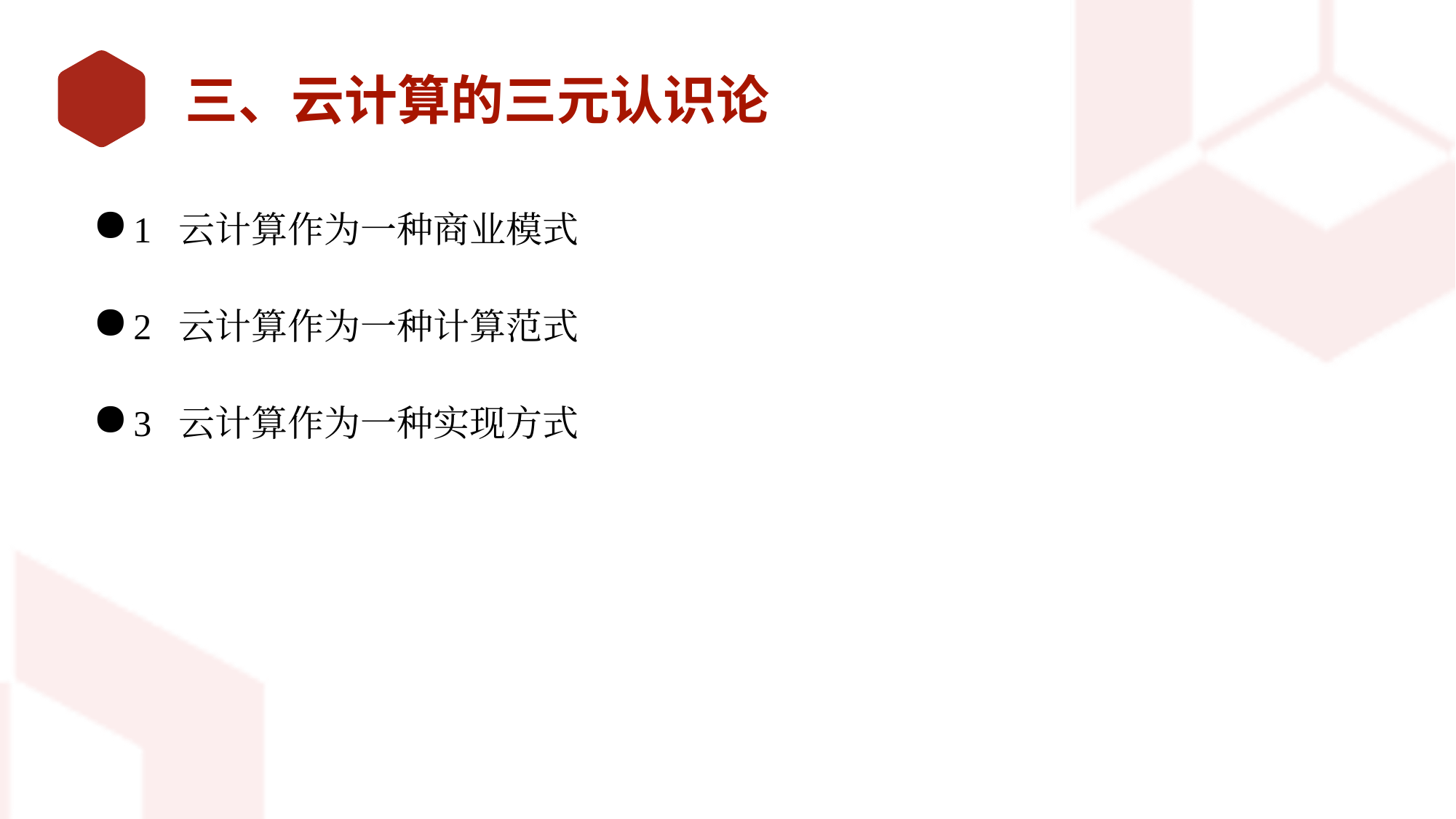

# 三、云计算的三元认识论
1  云计算作为一种商业模式
2  云计算作为一种计算范式
3  云计算作为一种实现方式